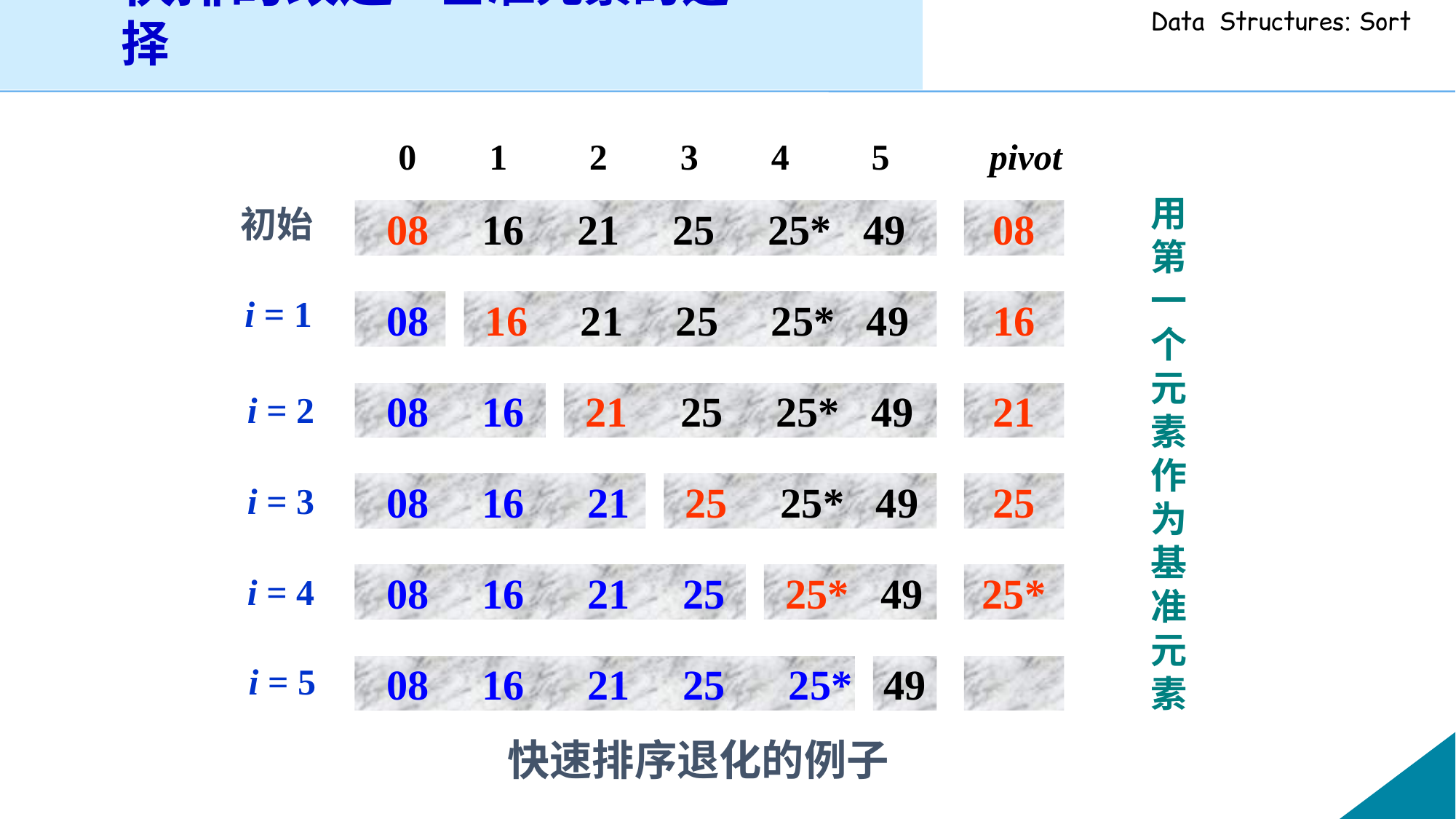

快排的改进-基准元素的选择
0        1         2        3        4         5           pivot
用
第
一
个
元素
作
为
基
准
元素
初始
  08     16     21     25     25*   49
08
i = 1
  08
 16     21     25     25*   49
16
i = 2
  08     16
 21     25     25*   49
21
i = 3
  08     16      21
 25     25*   49
25
i = 4
  08     16      21     25
 25*   49
25*
i = 5
  08     16      21     25      25*
49

快速排序退化的例子